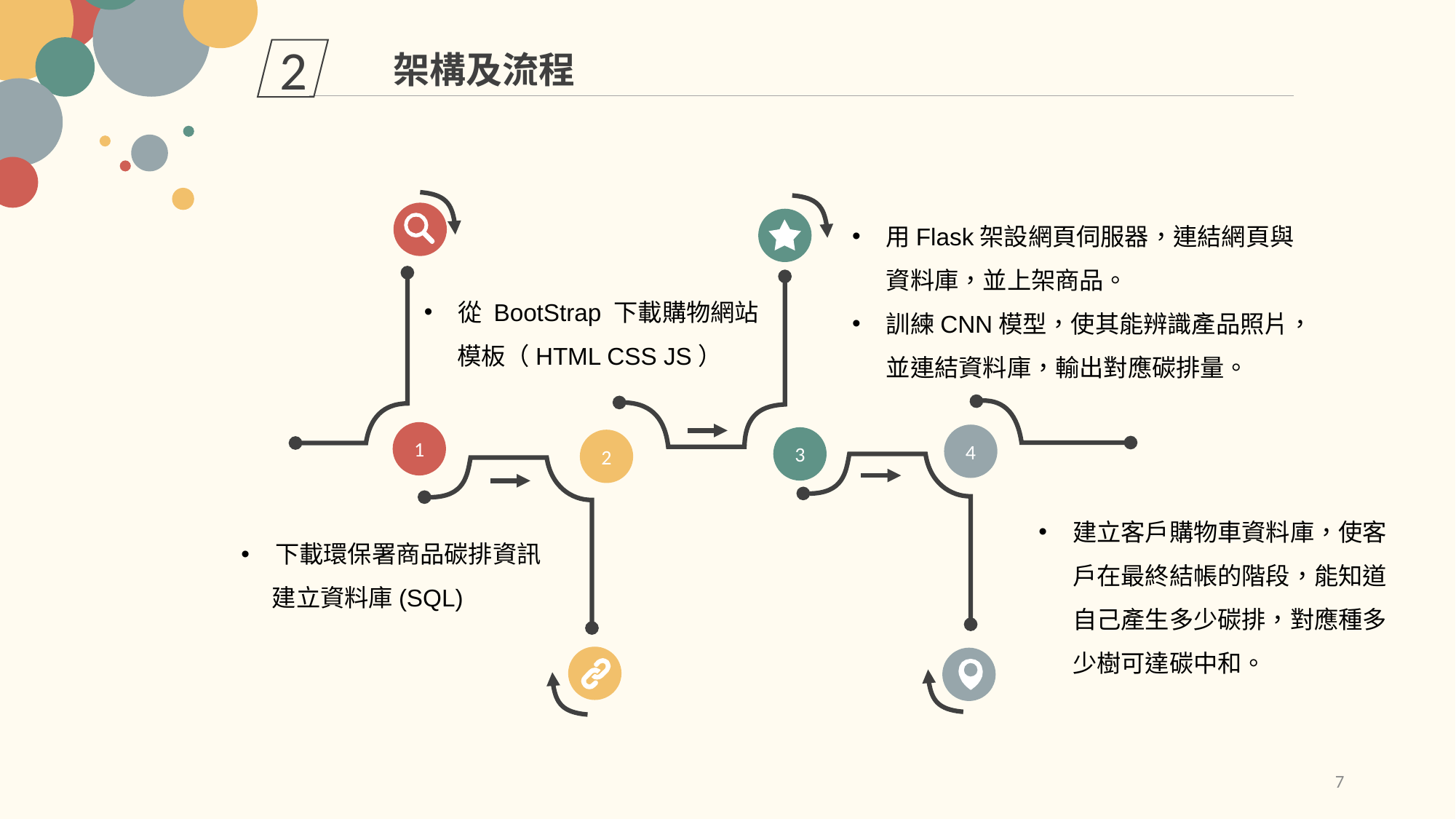

2
架構及流程

用Flask架設網頁伺服器，連結網頁與資料庫，並上架商品。
訓練CNN模型，使其能辨識產品照片，並連結資料庫，輸出對應碳排量。

從 BootStrap 下載購物網站
     模板（HTML CSS JS）

1
4
3
2

建立客戶購物車資料庫，使客戶在最終結帳的階段，能知道自己產生多少碳排，對應種多少樹可達碳中和。
下載環保署商品碳排資訊
 建立資料庫(SQL)

7